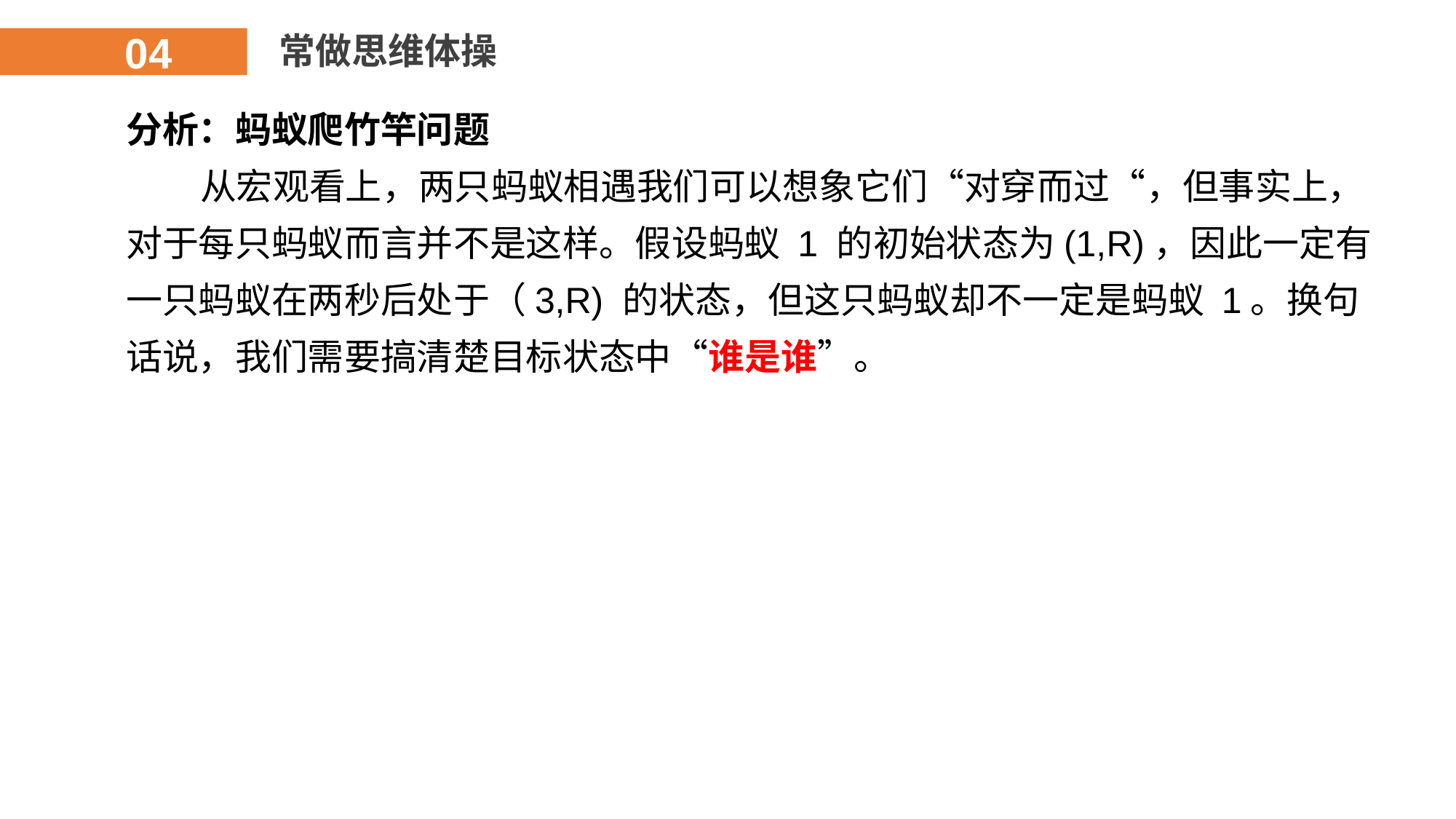

04
常做思维体操

分析：蚂蚁爬竹竿问题
        从宏观看上，两只蚂蚁相遇我们可以想象它们“对穿而过“，但事实上，对于每只蚂蚁而言并不是这样。假设蚂蚁 1 的初始状态为(1,R)，因此一定有一只蚂蚁在两秒后处于（3,R) 的状态，但这只蚂蚁却不一定是蚂蚁 1。换句话说，我们需要搞清楚目标状态中“谁是谁”。